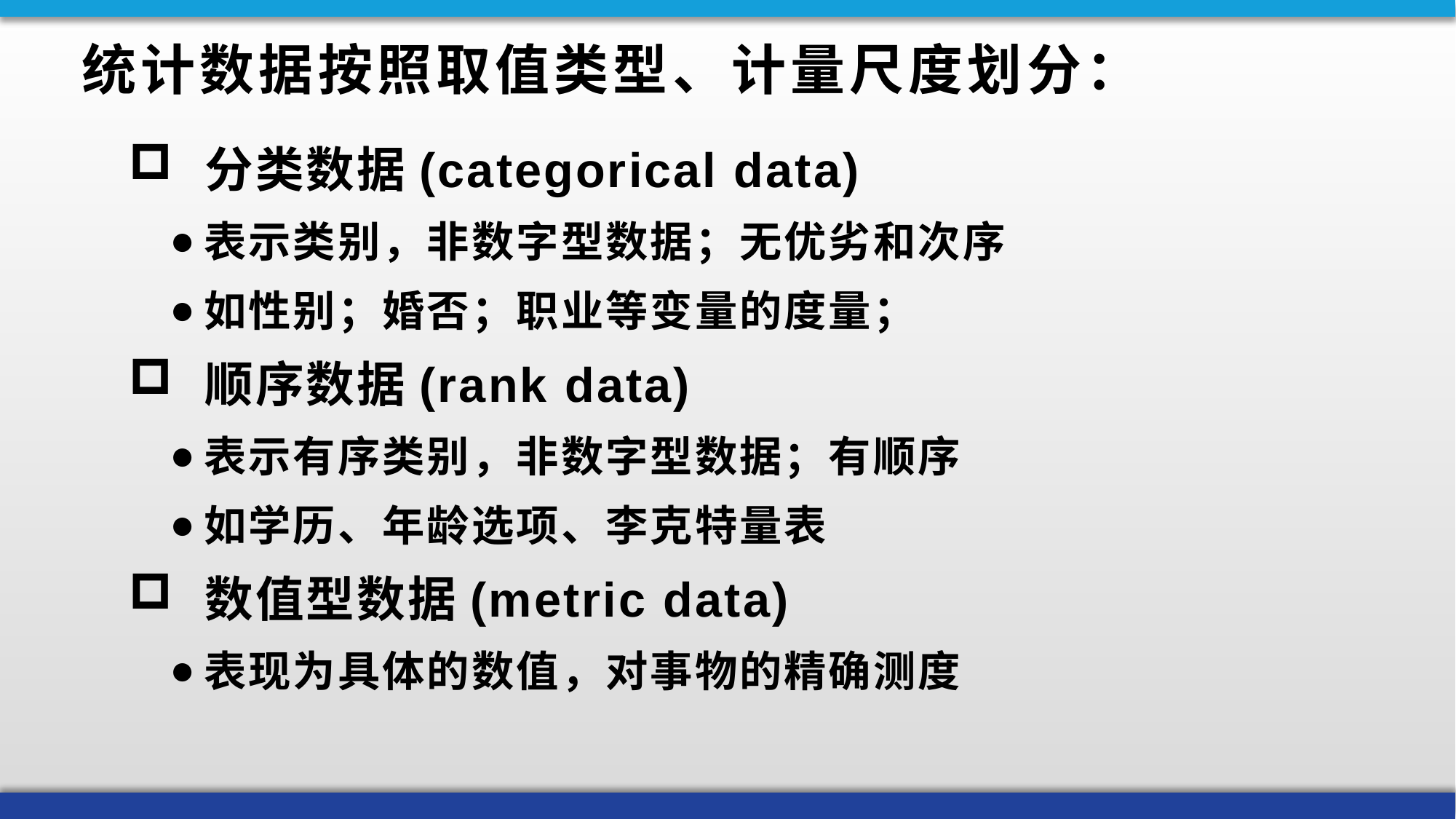

# 统计数据按照取值类型、计量尺度划分：
分类数据(categorical data)
表示类别，非数字型数据；无优劣和次序
如性别；婚否；职业等变量的度量；
顺序数据(rank data)
表示有序类别，非数字型数据；有顺序
如学历、年龄选项、李克特量表
数值型数据(metric data)
表现为具体的数值，对事物的精确测度
9